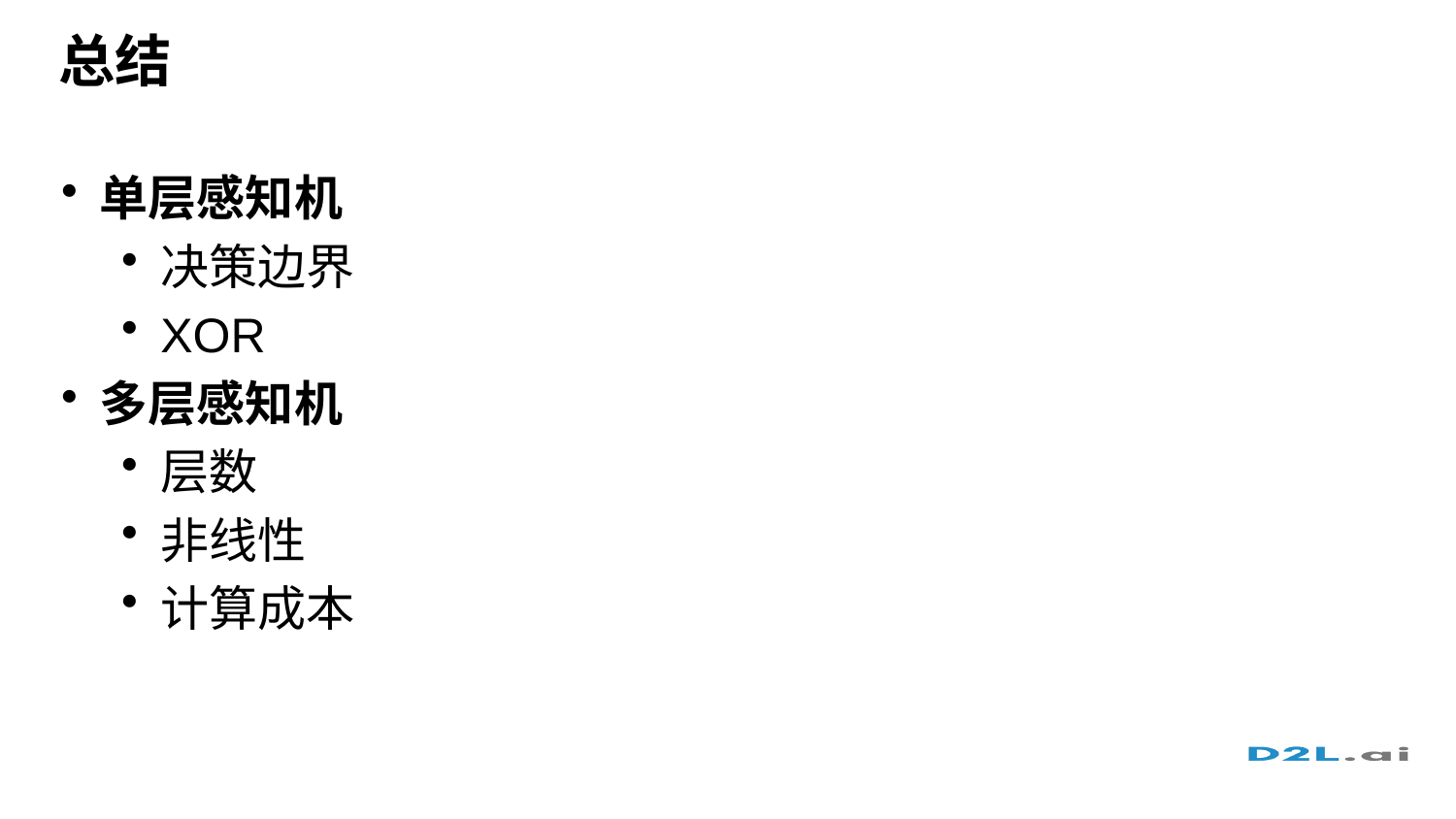

# 总结
单层感知机
决策边界
XOR
多层感知机
层数
非线性
计算成本